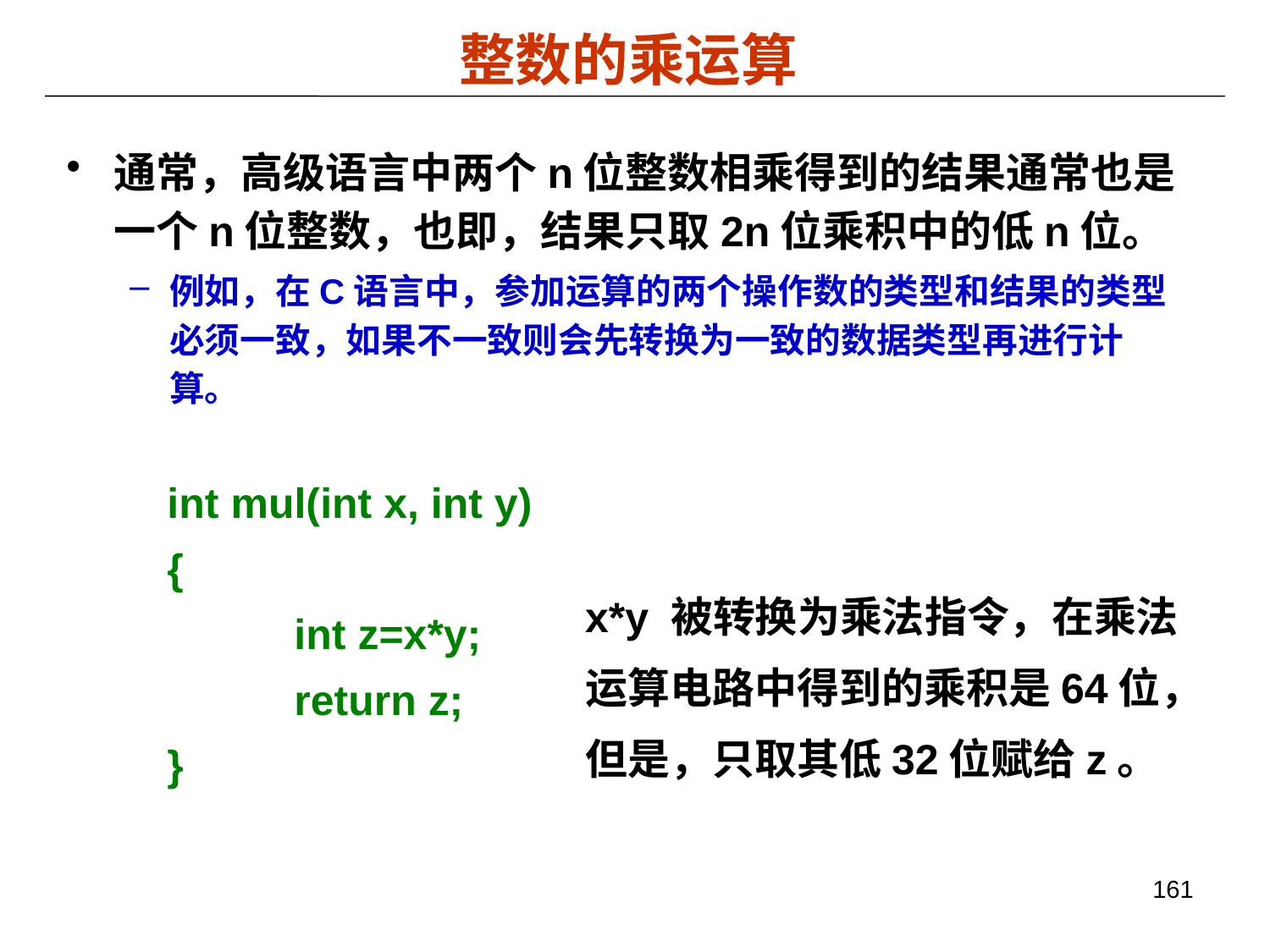

# 整数的乘运算
通常，高级语言中两个n位整数相乘得到的结果通常也是一个n位整数，也即，结果只取2n位乘积中的低n位。
例如，在C语言中，参加运算的两个操作数的类型和结果的类型必须一致，如果不一致则会先转换为一致的数据类型再进行计算。
int mul(int x, int y)
{
	int z=x*y;
  	return z;
}
x*y 被转换为乘法指令，在乘法运算电路中得到的乘积是64位，但是，只取其低32位赋给z。
161